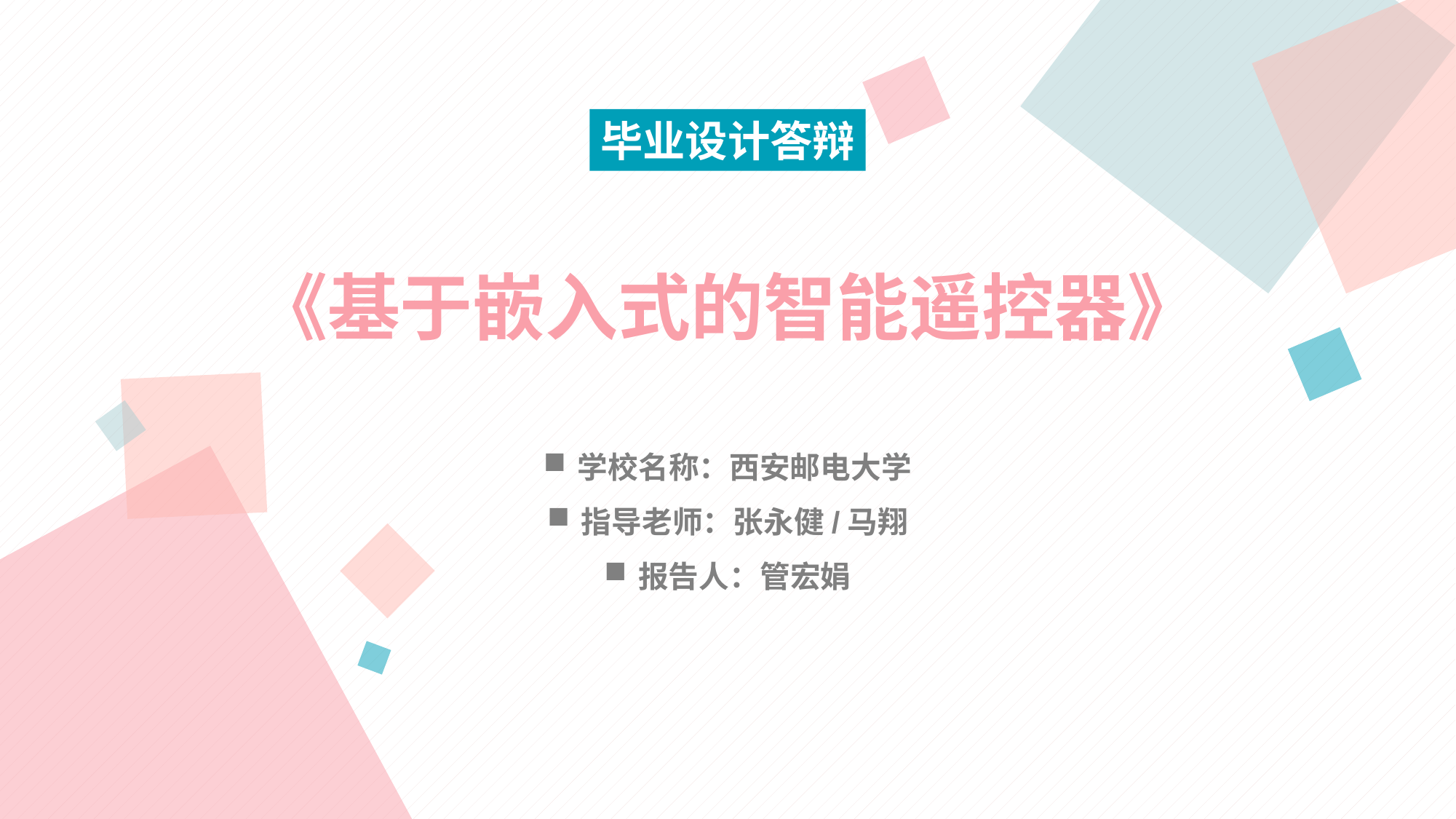

毕业设计答辩
《基于嵌入式的智能遥控器》
学校名称：西安邮电大学
指导老师：张永健/马翔
报告人：管宏娟